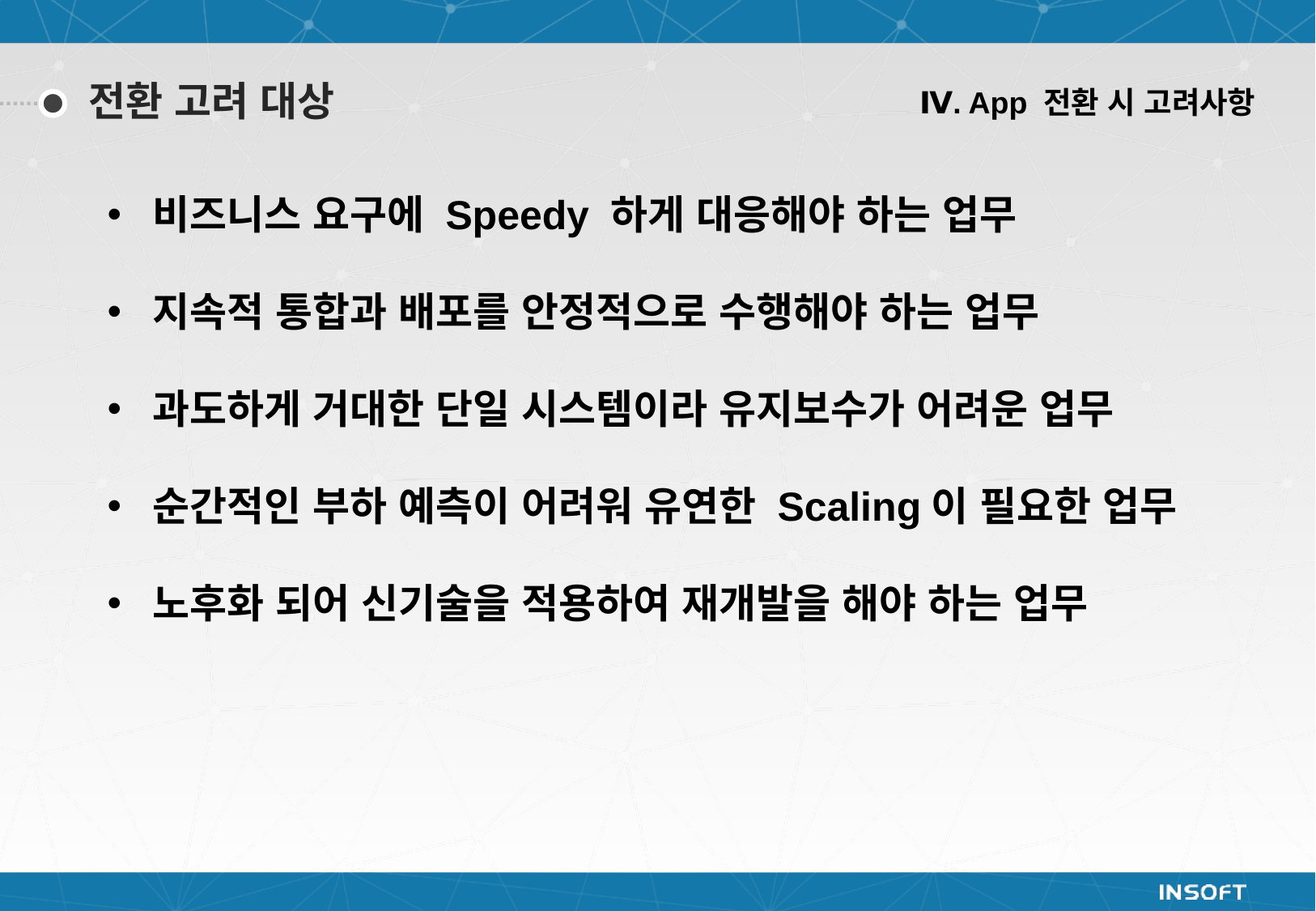

Ⅳ. App 전환 시 고려사항
전환 고려 대상

비즈니스 요구에 Speedy 하게 대응해야 하는 업무

지속적 통합과 배포를 안정적으로 수행해야 하는 업무

과도하게 거대한 단일 시스템이라 유지보수가 어려운 업무

순간적인 부하 예측이 어려워 유연한 Scaling이 필요한 업무

노후화 되어 신기술을 적용하여 재개발을 해야 하는 업무